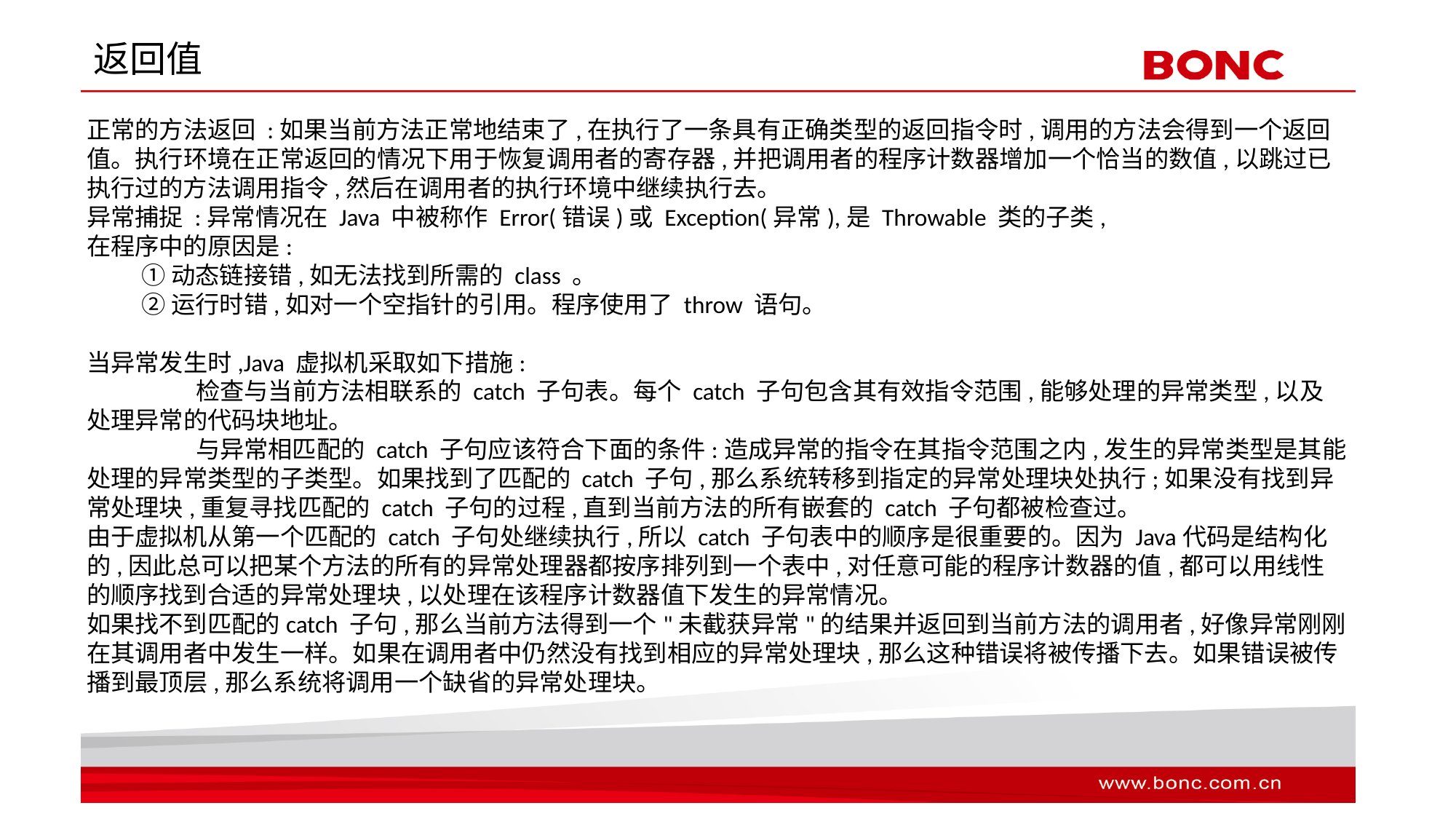

# 返回值
正常的方法返回 :如果当前方法正常地结束了,在执行了一条具有正确类型的返回指令时,调用的方法会得到一个返回值。执行环境在正常返回的情况下用于恢复调用者的寄存器,并把调用者的程序计数器增加一个恰当的数值,以跳过已执行过的方法调用指令,然后在调用者的执行环境中继续执行去。
异常捕捉 :异常情况在 Java 中被称作 Error(错误)或 Exception(异常),是 Throwable 类的子类,
在程序中的原因是:
①动态链接错,如无法找到所需的 class 。
②运行时错,如对一个空指针的引用。程序使用了 throw 语句。

当异常发生时,Java 虚拟机采取如下措施:
	检查与当前方法相联系的 catch 子句表。每个 catch 子句包含其有效指令范围,能够处理的异常类型,以及处理异常的代码块地址。
	与异常相匹配的 catch 子句应该符合下面的条件:造成异常的指令在其指令范围之内,发生的异常类型是其能处理的异常类型的子类型。如果找到了匹配的 catch 子句,那么系统转移到指定的异常处理块处执行;如果没有找到异常处理块,重复寻找匹配的 catch 子句的过程,直到当前方法的所有嵌套的 catch 子句都被检查过。
由于虚拟机从第一个匹配的 catch 子句处继续执行,所以 catch 子句表中的顺序是很重要的。因为 Java代码是结构化的,因此总可以把某个方法的所有的异常处理器都按序排列到一个表中,对任意可能的程序计数器的值,都可以用线性的顺序找到合适的异常处理块,以处理在该程序计数器值下发生的异常情况。
如果找不到匹配的catch 子句,那么当前方法得到一个"未截获异常"的结果并返回到当前方法的调用者,好像异常刚刚在其调用者中发生一样。如果在调用者中仍然没有找到相应的异常处理块,那么这种错误将被传播下去。如果错误被传播到最顶层,那么系统将调用一个缺省的异常处理块。